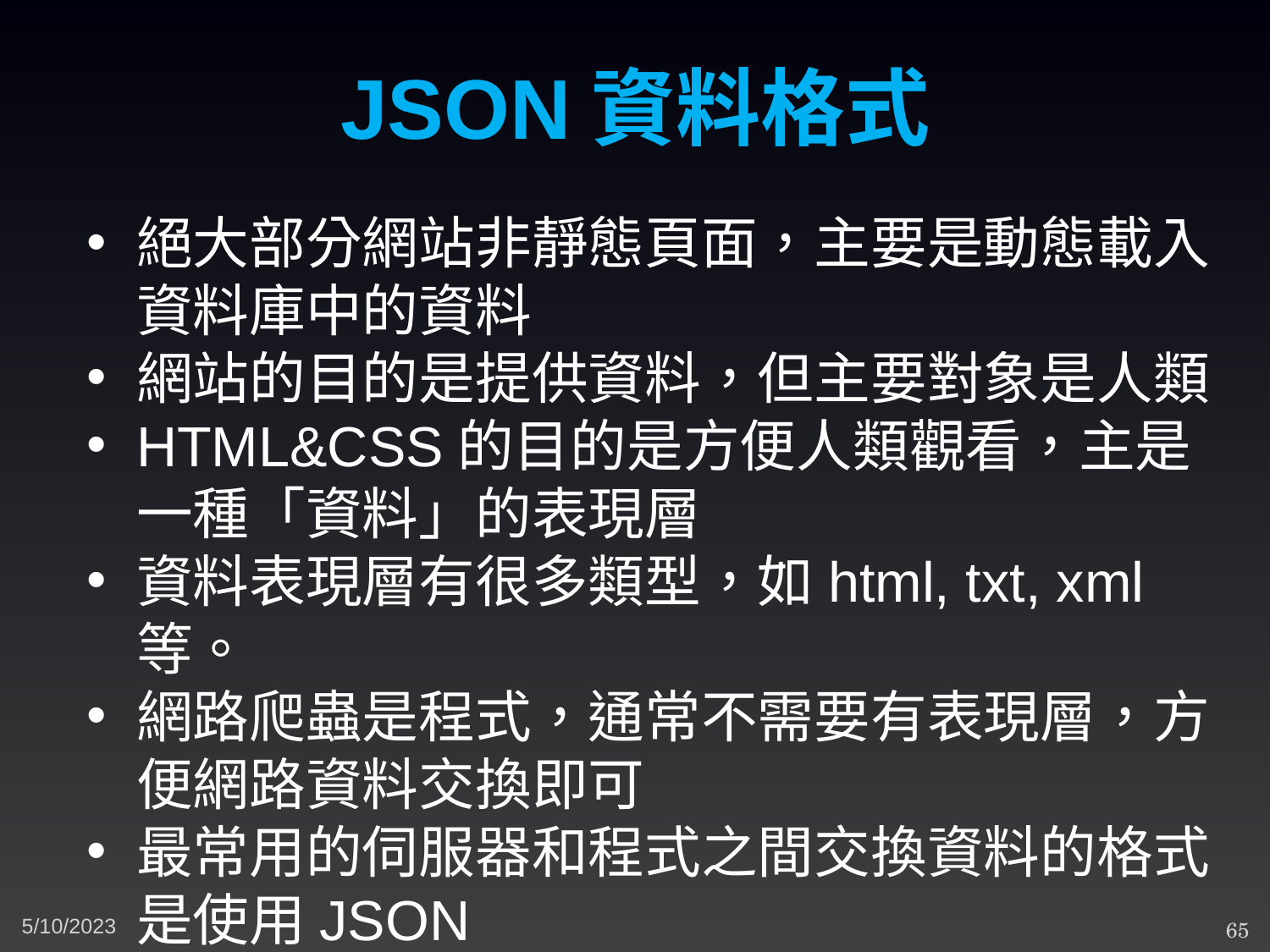

JSON資料格式
絕大部分網站非靜態頁面，主要是動態載入資料庫中的資料
網站的目的是提供資料，但主要對象是人類
HTML&CSS的目的是方便人類觀看，主是一種「資料」的表現層
資料表現層有很多類型，如html, txt, xml等。
網路爬蟲是程式，通常不需要有表現層，方便網路資料交換即可
最常用的伺服器和程式之間交換資料的格式是使用JSON

5/10/2023
65